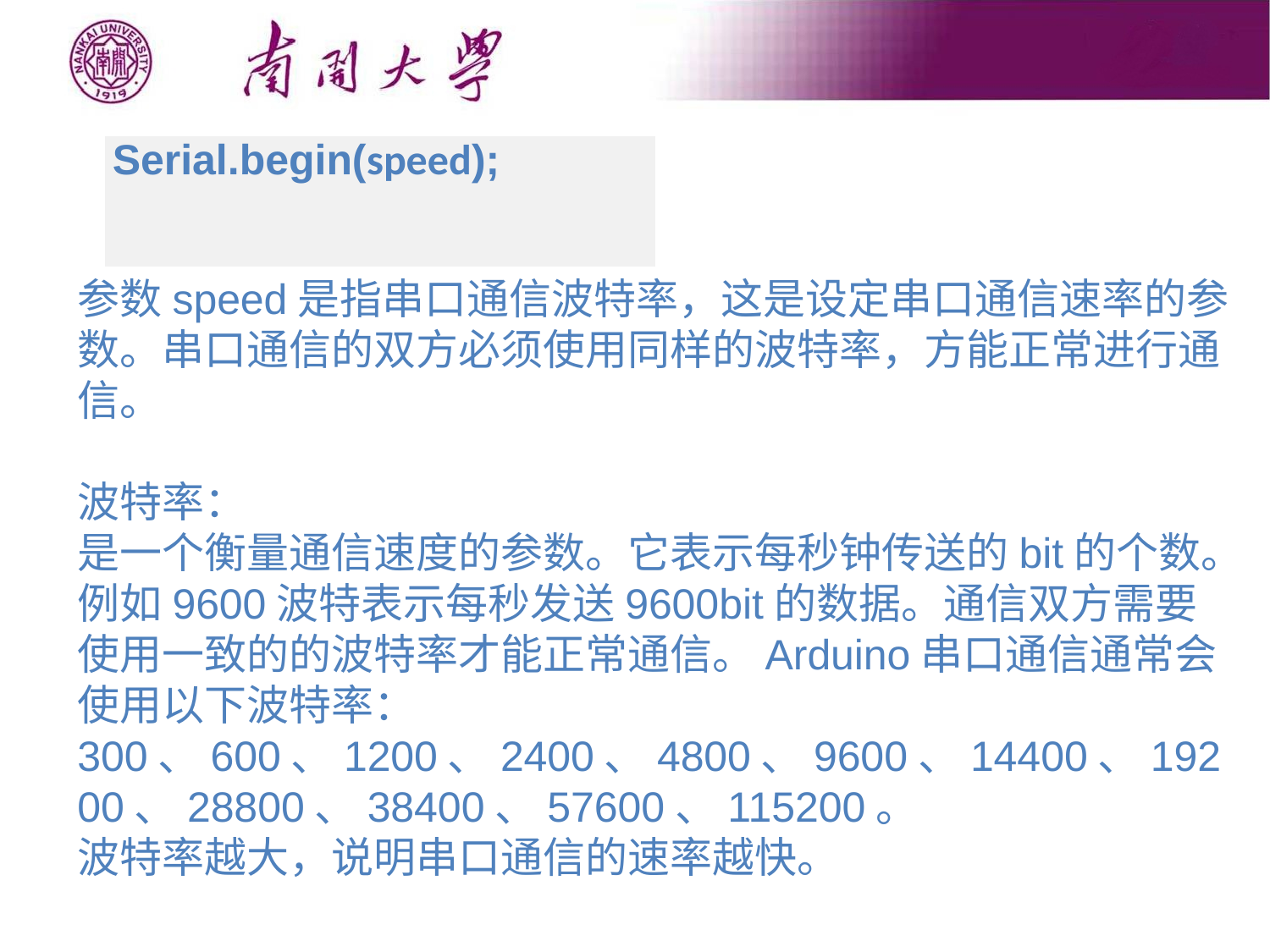

| Serial.begin(speed); |
| --- |
参数speed是指串口通信波特率，这是设定串口通信速率的参数。串口通信的双方必须使用同样的波特率，方能正常进行通信。

波特率：
是一个衡量通信速度的参数。它表示每秒钟传送的bit的个数。例如9600波特表示每秒发送9600bit的数据。通信双方需要使用一致的的波特率才能正常通信。Arduino串口通信通常会使用以下波特率：
300、600、1200、2400、4800、9600、14400、19200、28800、38400、57600、115200。
波特率越大，说明串口通信的速率越快。